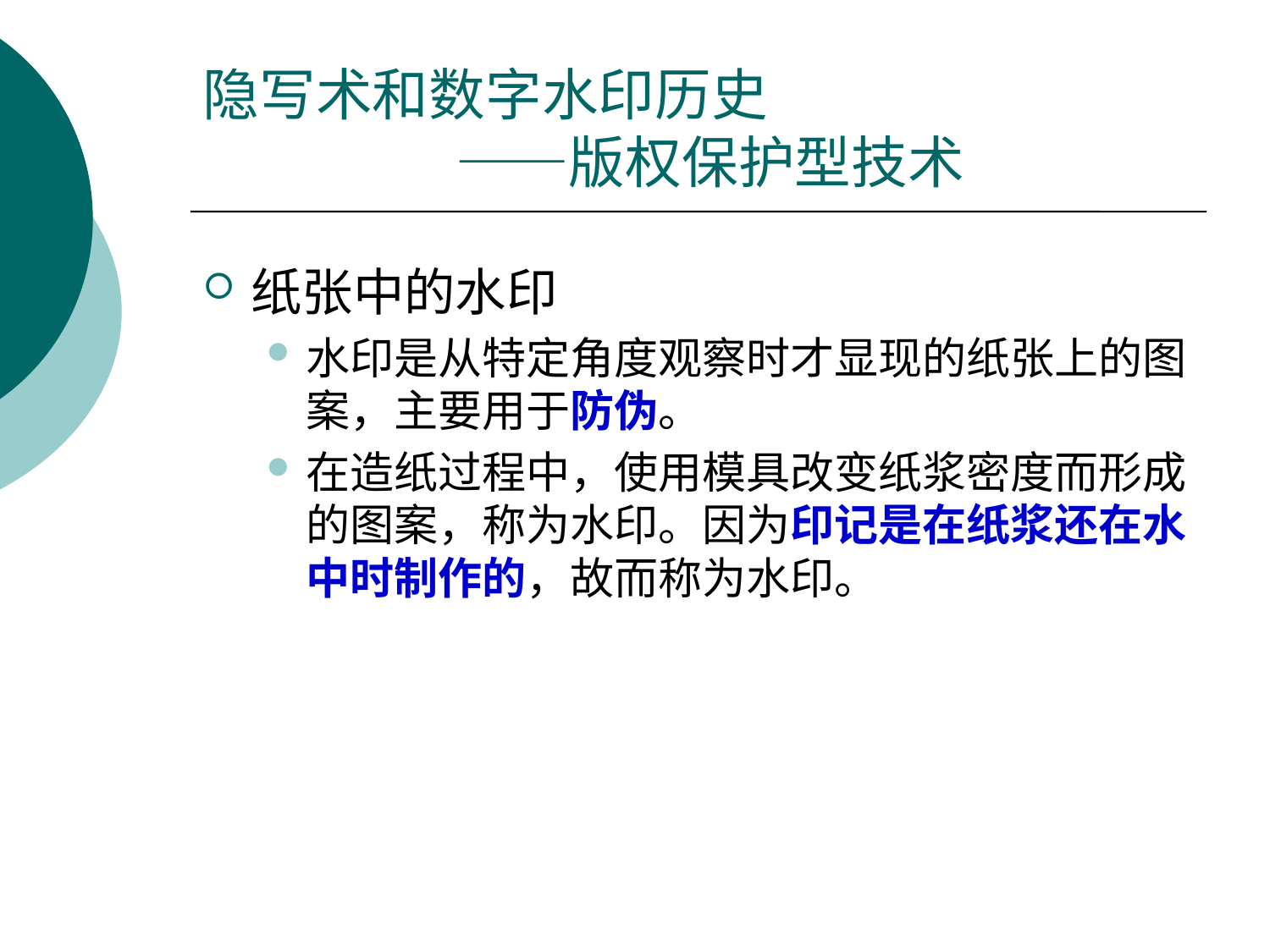

# 隐写术和数字水印历史 ——版权保护型技术
纸张中的水印
水印是从特定角度观察时才显现的纸张上的图案，主要用于防伪。
在造纸过程中，使用模具改变纸浆密度而形成的图案，称为水印。因为印记是在纸浆还在水中时制作的，故而称为水印。